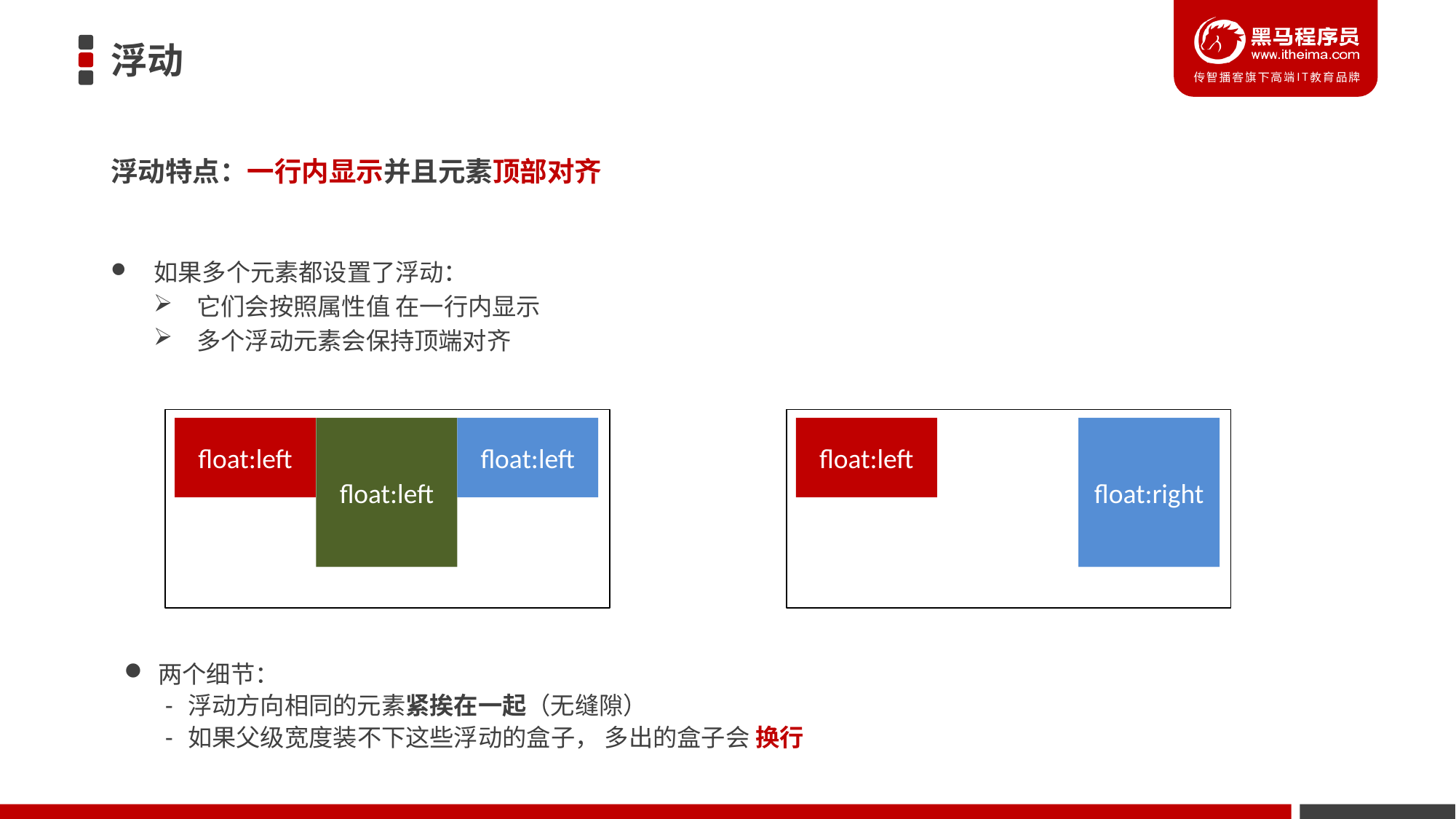

# 浮动
浮动特点：一行内显示并且元素顶部对齐
如果多个元素都设置了浮动：
它们会按照属性值 在一行内显示
多个浮动元素会保持顶端对齐

float:left
float:left
float:left

float:left
float:right
两个细节：
浮动方向相同的元素紧挨在一起（无缝隙）
如果父级宽度装不下这些浮动的盒子， 多出的盒子会 换行